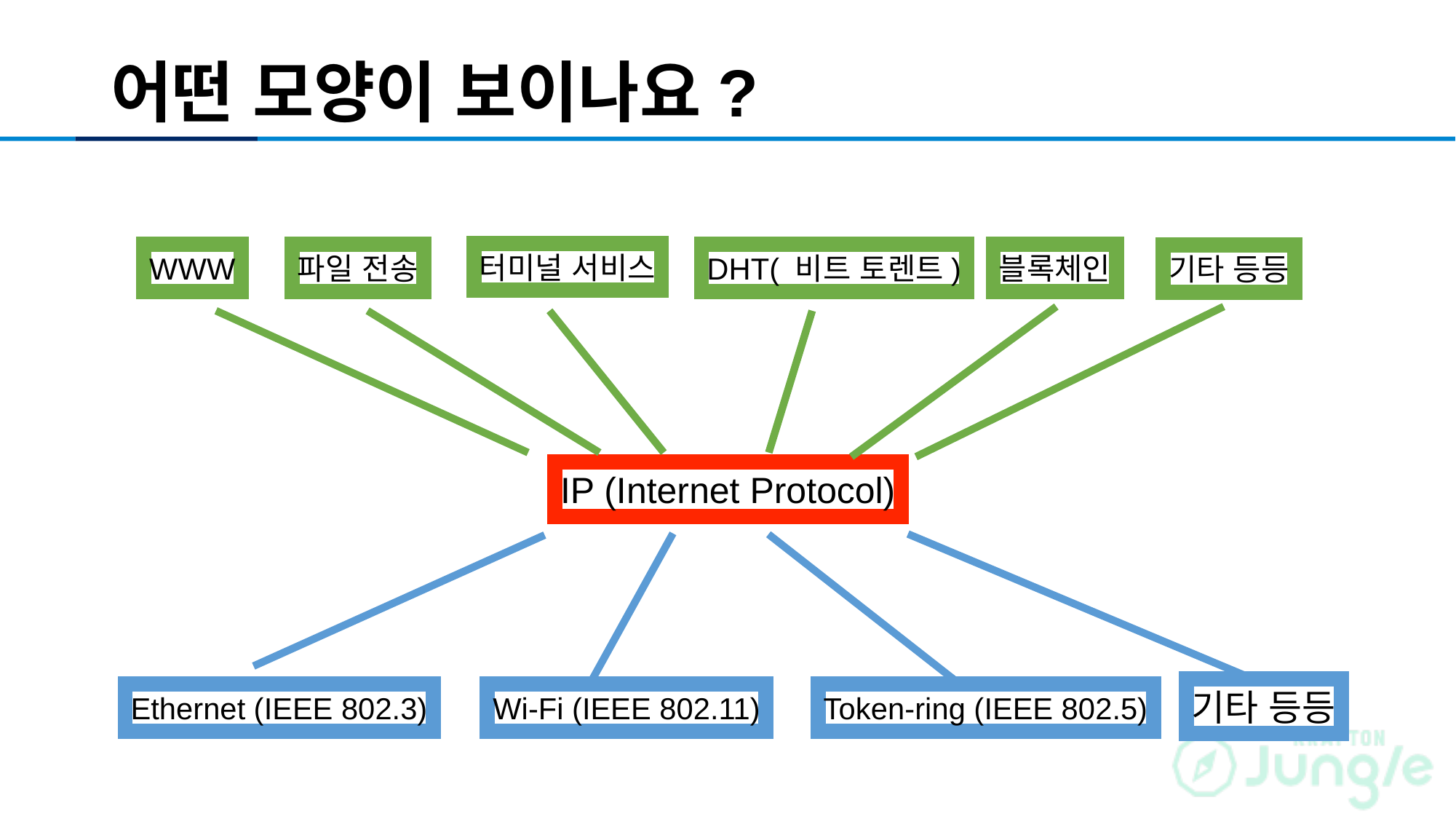

# 어떤 모양이 보이나요?
터미널 서비스
WWW
파일 전송
DHT( 비트 토렌트)
블록체인
기타 등등

IP (Internet Protocol)

기타 등등
Ethernet (IEEE 802.3)
Wi-Fi (IEEE 802.11)
Token-ring (IEEE 802.5)